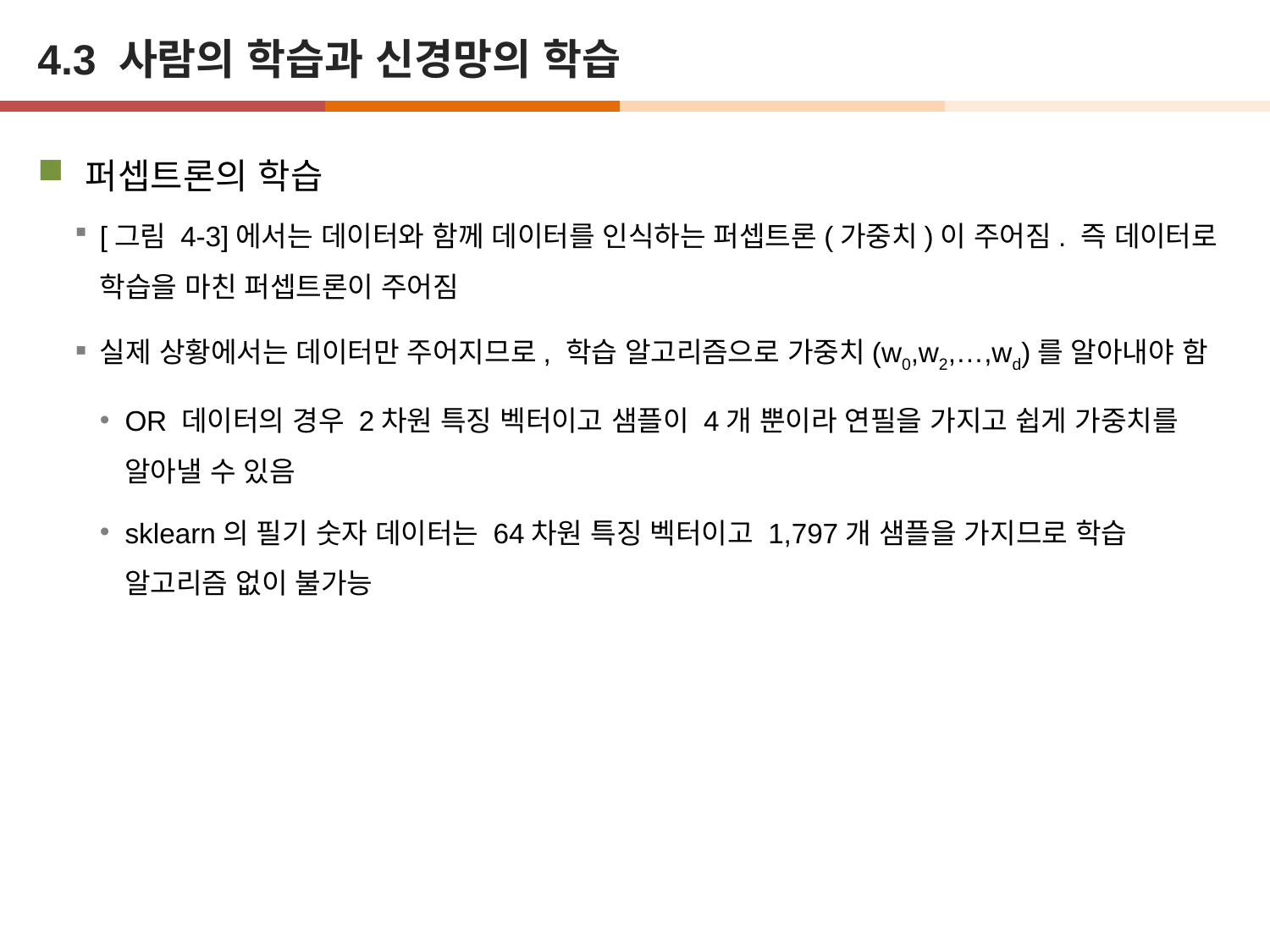

# 4.3 사람의 학습과 신경망의 학습
퍼셉트론의 학습
[그림 4-3]에서는 데이터와 함께 데이터를 인식하는 퍼셉트론(가중치)이 주어짐. 즉 데이터로 학습을 마친 퍼셉트론이 주어짐
실제 상황에서는 데이터만 주어지므로, 학습 알고리즘으로 가중치(w0,w2,…,wd)를 알아내야 함
OR 데이터의 경우 2차원 특징 벡터이고 샘플이 4개 뿐이라 연필을 가지고 쉽게 가중치를 알아낼 수 있음
sklearn의 필기 숫자 데이터는 64차원 특징 벡터이고 1,797개 샘플을 가지므로 학습 알고리즘 없이 불가능